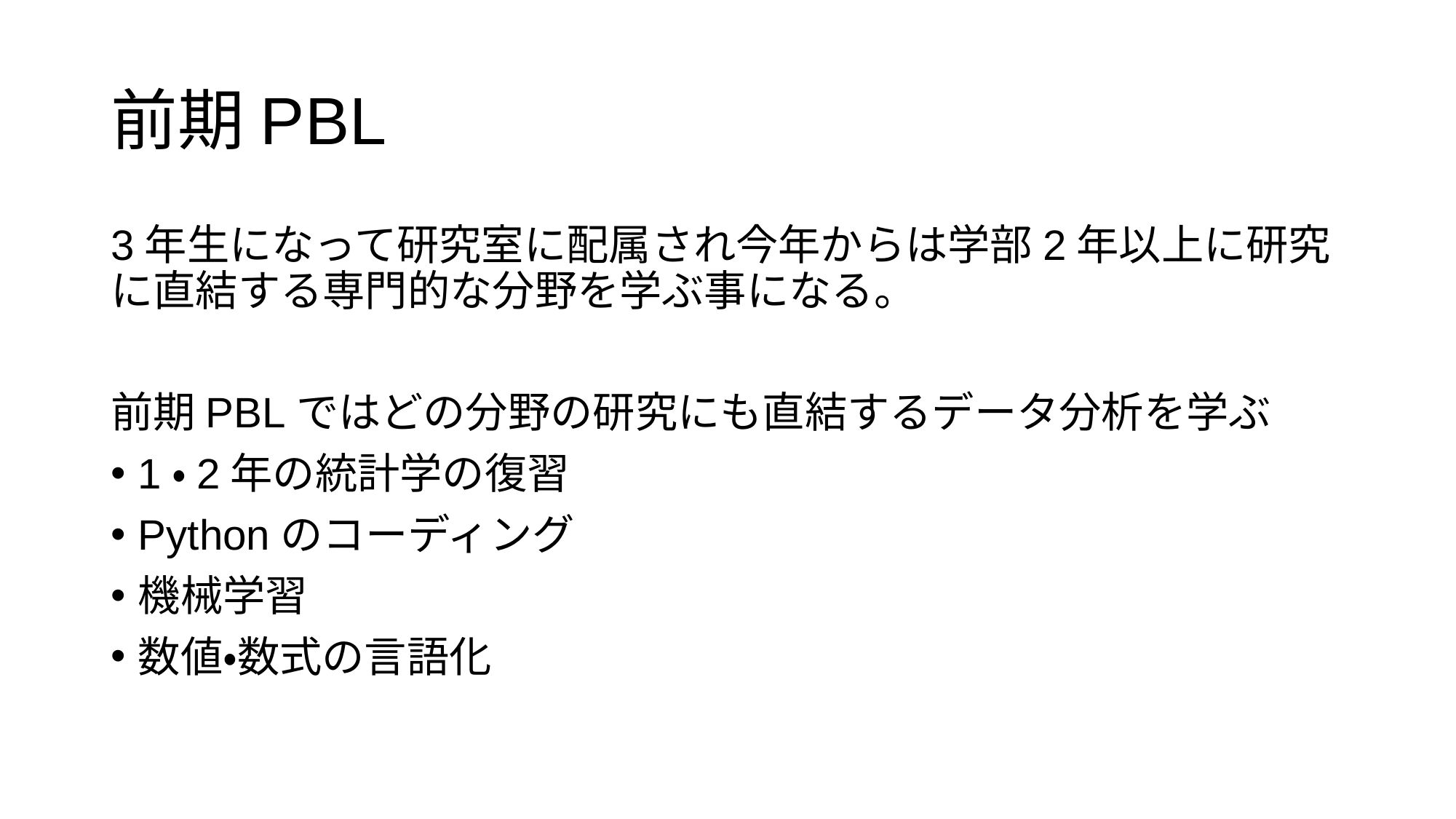

# 前期PBL
3年生になって研究室に配属され今年からは学部2年以上に研究に直結する専門的な分野を学ぶ事になる。

前期PBLではどの分野の研究にも直結するデータ分析を学ぶ
1・2年の統計学の復習
Pythonのコーディング
機械学習
数値・数式の言語化